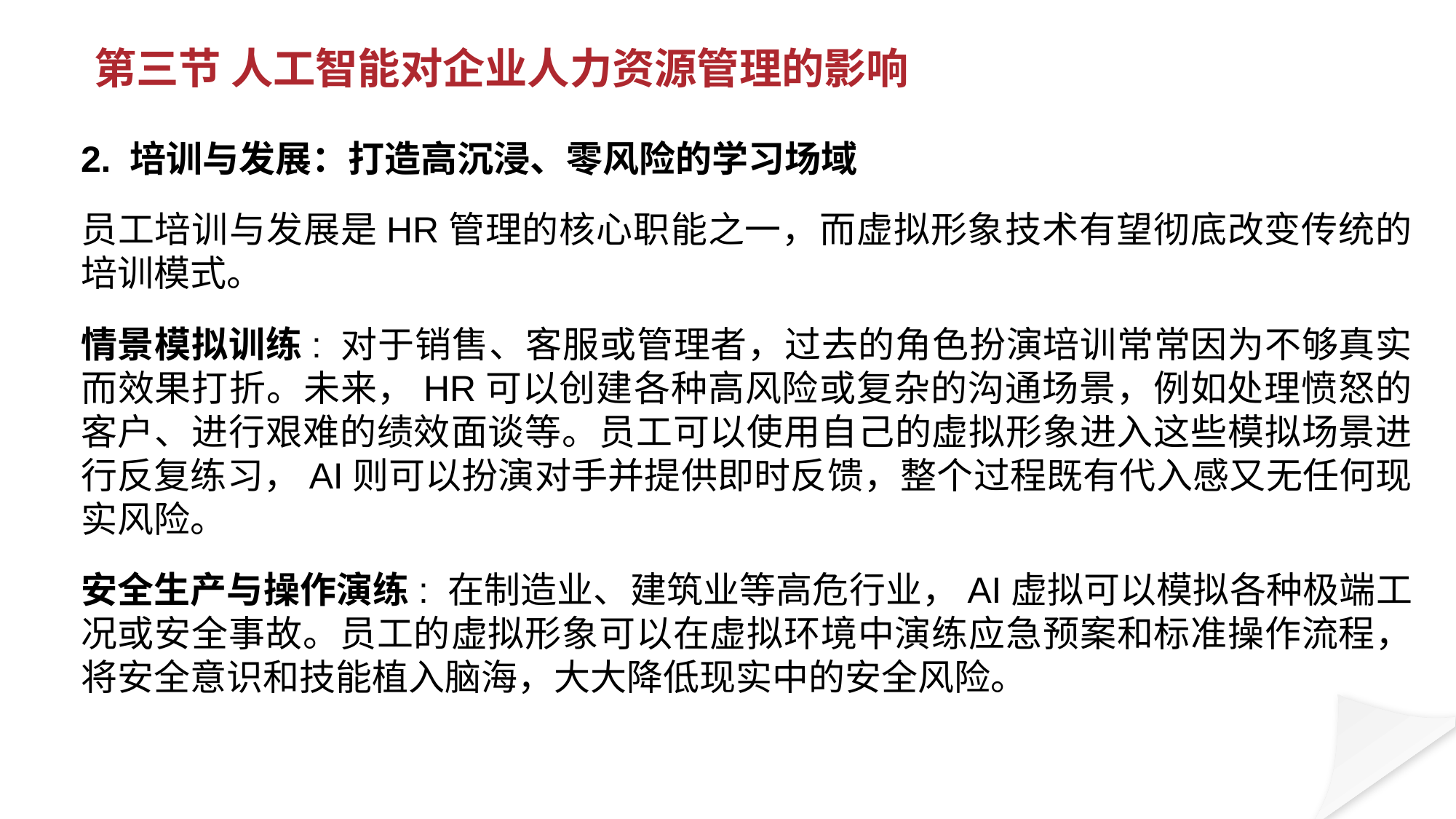

第三节 人工智能对企业人力资源管理的影响

2. 培训与发展：打造高沉浸、零风险的学习场域
员工培训与发展是HR管理的核心职能之一，而虚拟形象技术有望彻底改变传统的培训模式。
情景模拟训练: 对于销售、客服或管理者，过去的角色扮演培训常常因为不够真实而效果打折。未来，HR可以创建各种高风险或复杂的沟通场景，例如处理愤怒的客户、进行艰难的绩效面谈等。员工可以使用自己的虚拟形象进入这些模拟场景进行反复练习，AI则可以扮演对手并提供即时反馈，整个过程既有代入感又无任何现实风险。
安全生产与操作演练: 在制造业、建筑业等高危行业，AI虚拟可以模拟各种极端工况或安全事故。员工的虚拟形象可以在虚拟环境中演练应急预案和标准操作流程，将安全意识和技能植入脑海，大大降低现实中的安全风险。